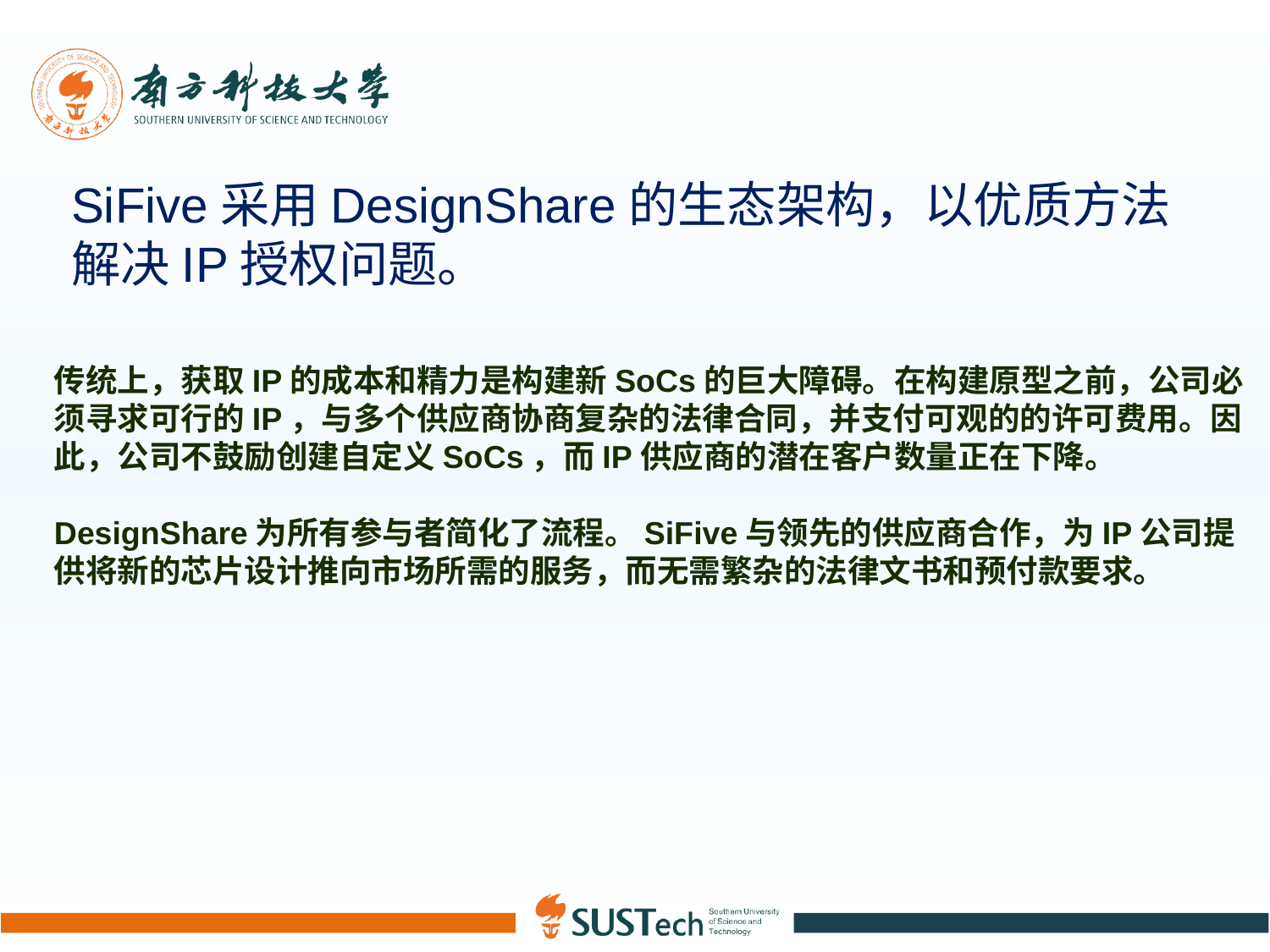

SiFive采用DesignShare的生态架构，以优质方法解决IP授权问题。
传统上，获取IP的成本和精力是构建新SoCs的巨大障碍。在构建原型之前，公司必须寻求可行的IP，与多个供应商协商复杂的法律合同，并支付可观的的许可费用。因此，公司不鼓励创建自定义SoCs，而IP供应商的潜在客户数量正在下降。

DesignShare为所有参与者简化了流程。SiFive与领先的供应商合作，为IP公司提供将新的芯片设计推向市场所需的服务，而无需繁杂的法律文书和预付款要求。